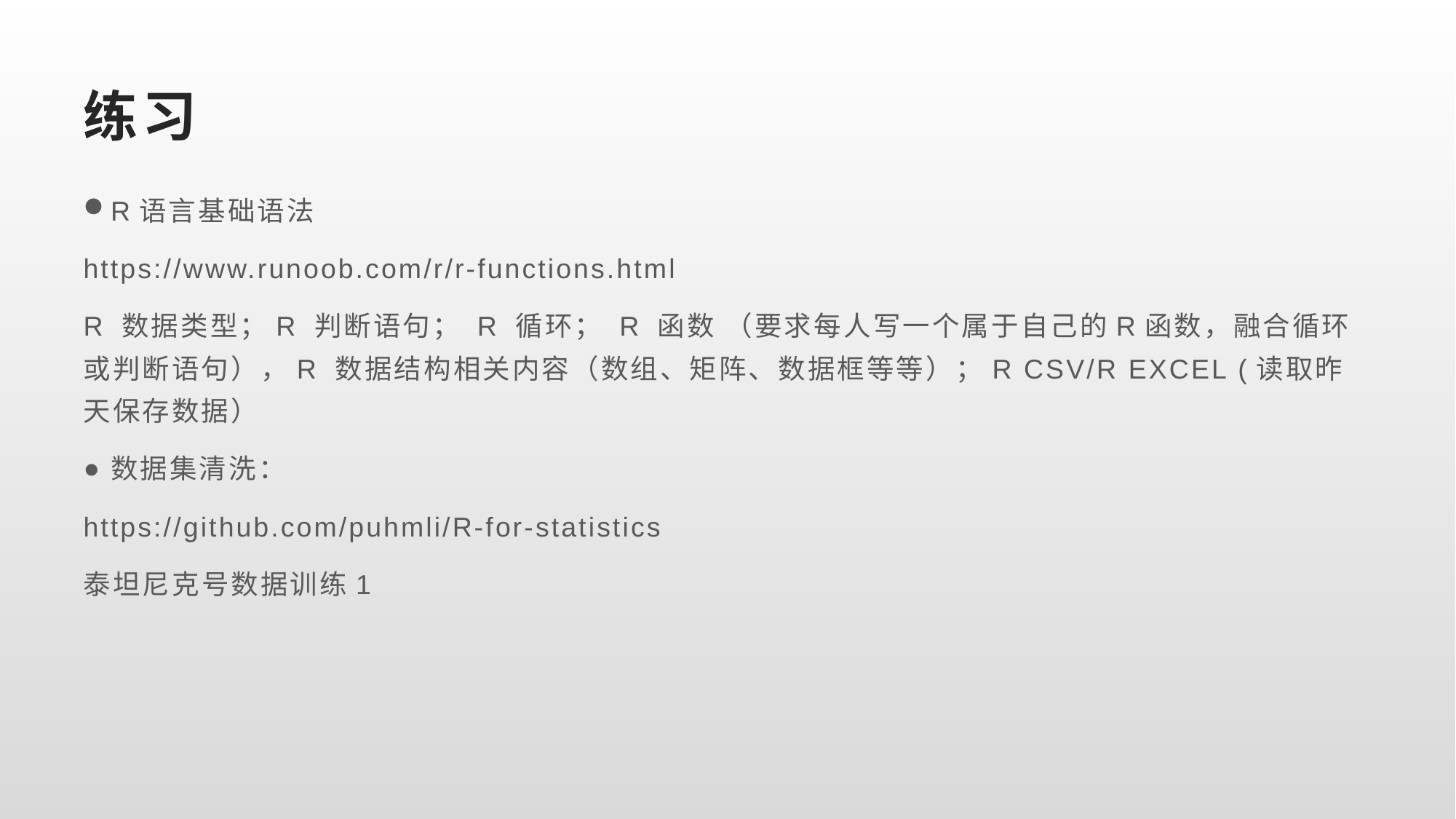

# 练习
R语言基础语法
https://www.runoob.com/r/r-functions.html
R 数据类型；R 判断语句； R 循环； R 函数 （要求每人写一个属于自己的R函数，融合循环或判断语句），R 数据结构相关内容（数组、矩阵、数据框等等）；R CSV/R EXCEL (读取昨天保存数据）
数据集清洗：
https://github.com/puhmli/R-for-statistics
泰坦尼克号数据训练1